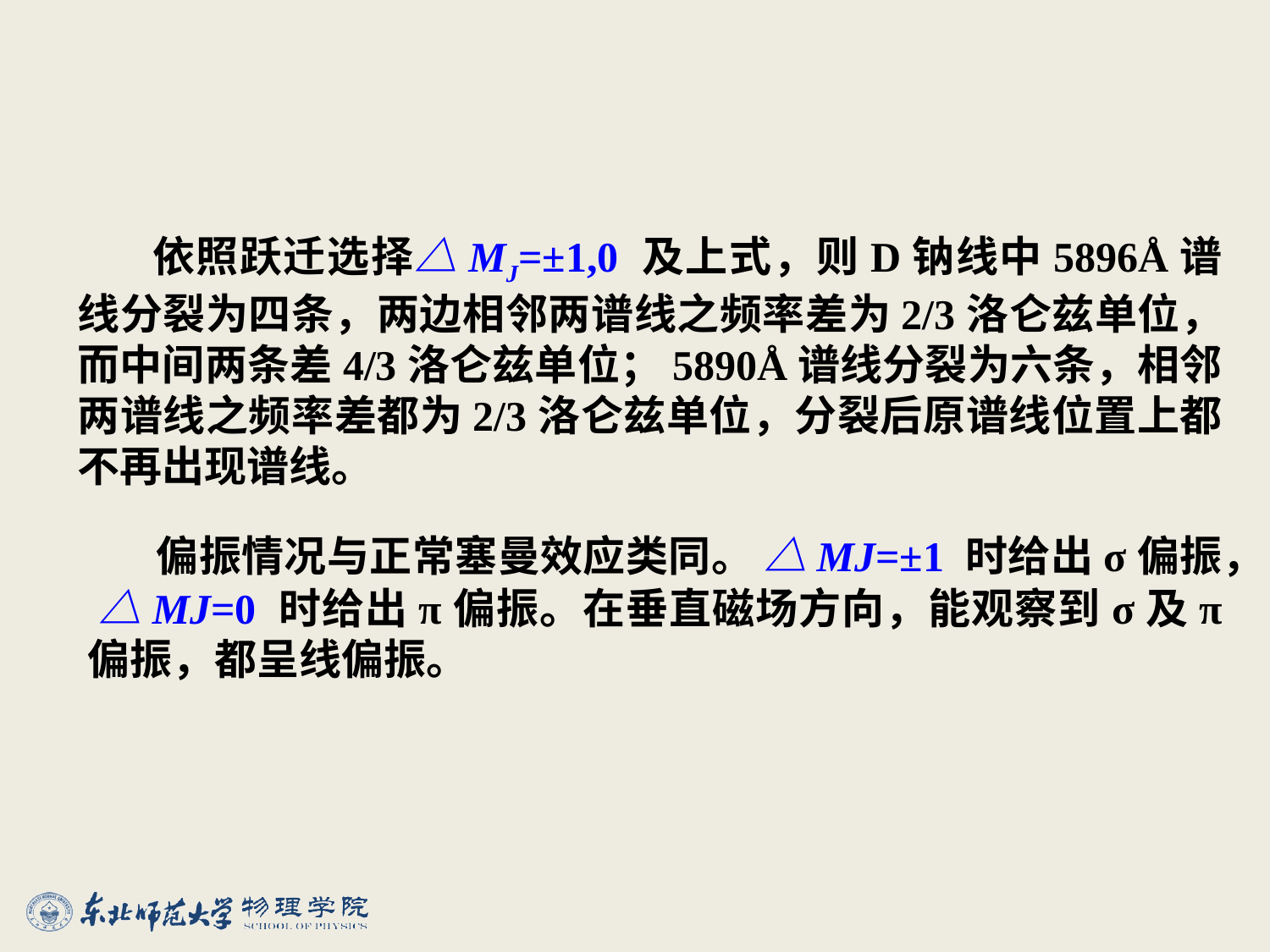

依照跃迁选择△MJ=±1,0 及上式，则D钠线中5896Å谱线分裂为四条，两边相邻两谱线之频率差为2/3洛仑兹单位，而中间两条差4/3洛仑兹单位；5890Å谱线分裂为六条，相邻两谱线之频率差都为2/3洛仑兹单位，分裂后原谱线位置上都不再出现谱线。
     偏振情况与正常塞曼效应类同。 △MJ=±1 时给出σ偏振， △MJ=0 时给出π偏振。在垂直磁场方向，能观察到σ及π 偏振，都呈线偏振。